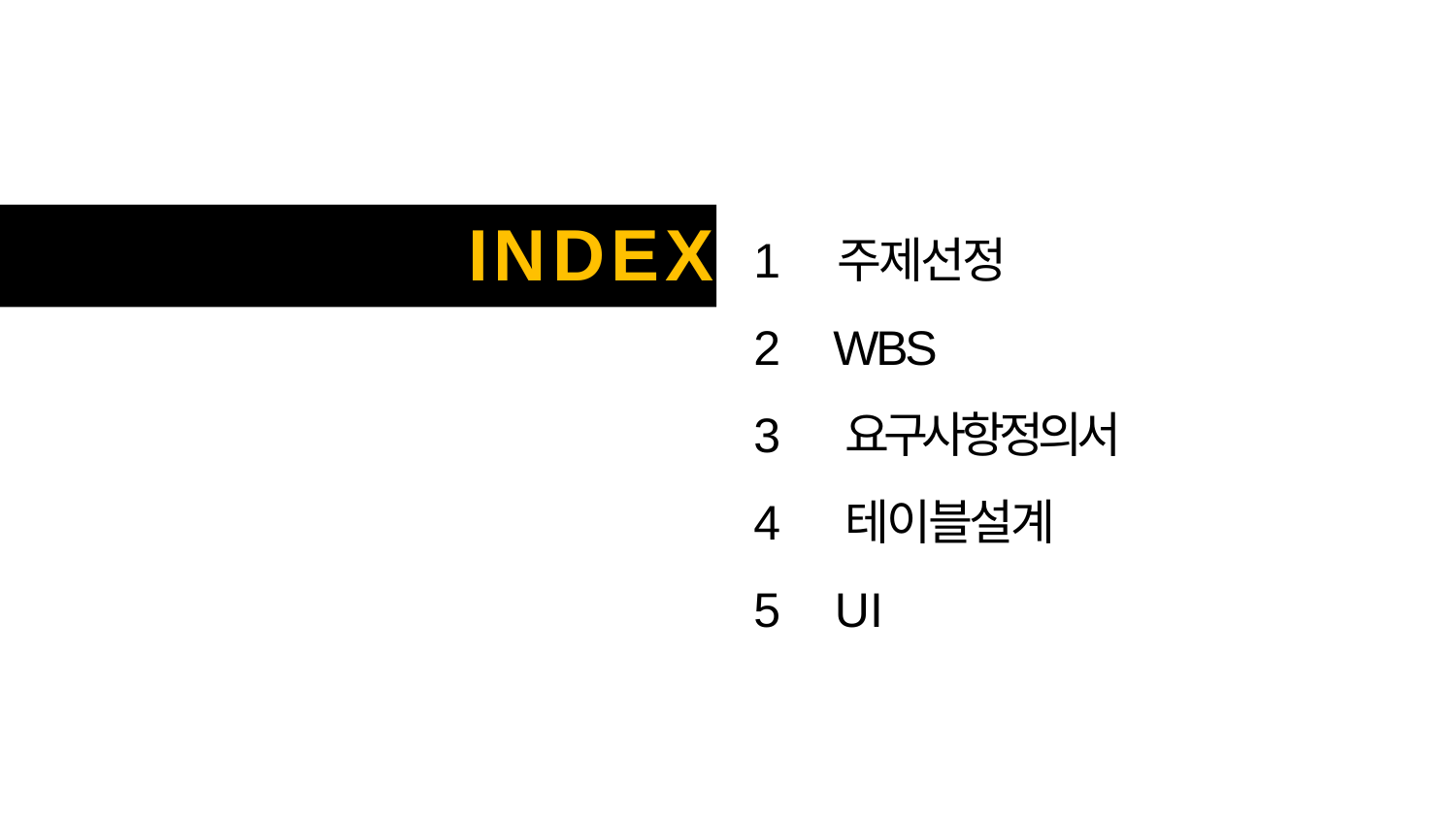

1      주제선정
2       WBS
3       요구사항정의서
4       테이블설계
5    UI
INDEX